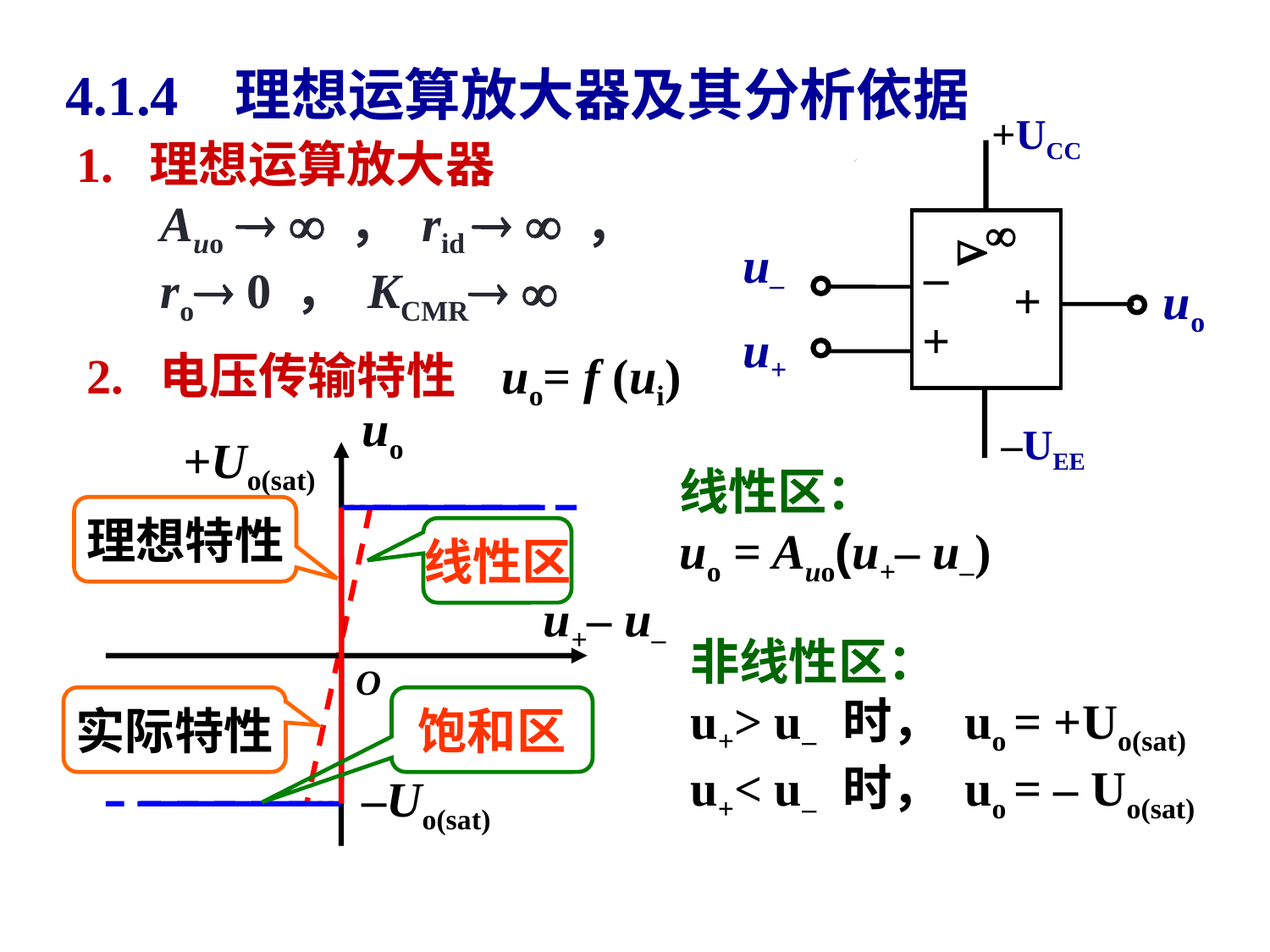

# 4.1.4   理想运算放大器及其分析依据
+UCC

∞

Δ
u–
–
+
uo

+

u+

–UEE
1.  理想运算放大器
Auo → ∞ ， rid → ∞ ，
ro→ 0 ， KCMR→ ∞
2.  电压传输特性   uo= f (ui)
uo

 u+– u–

 +Uo(sat)

线性区：
uo = Auo(u+– u–)
理想特性

线性区
非线性区：
u+> u–  时， uo = +Uo(sat)
u+< u–  时， uo = – Uo(sat)
 O
实际特性
饱和区
–Uo(sat)